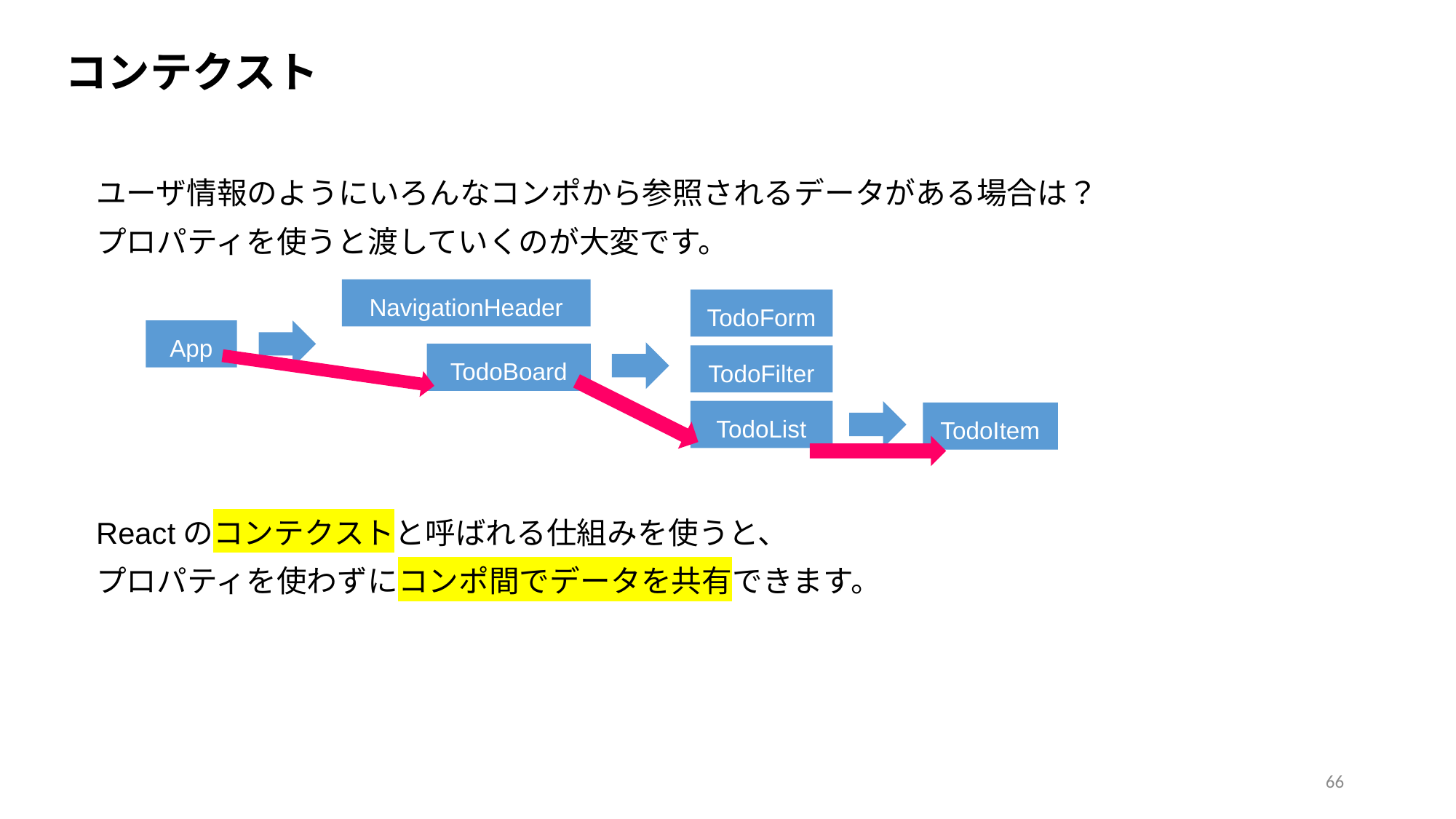

コンテクスト
ユーザ情報のようにいろんなコンポから参照されるデータがある場合は？
プロパティを使うと渡していくのが大変です。

Reactのコンテクストと呼ばれる仕組みを使うと、
プロパティを使わずにコンポ間でデータを共有できます。
NavigationHeader
TodoForm

App

TodoBoard
TodoFilter

TodoList
TodoItem

66